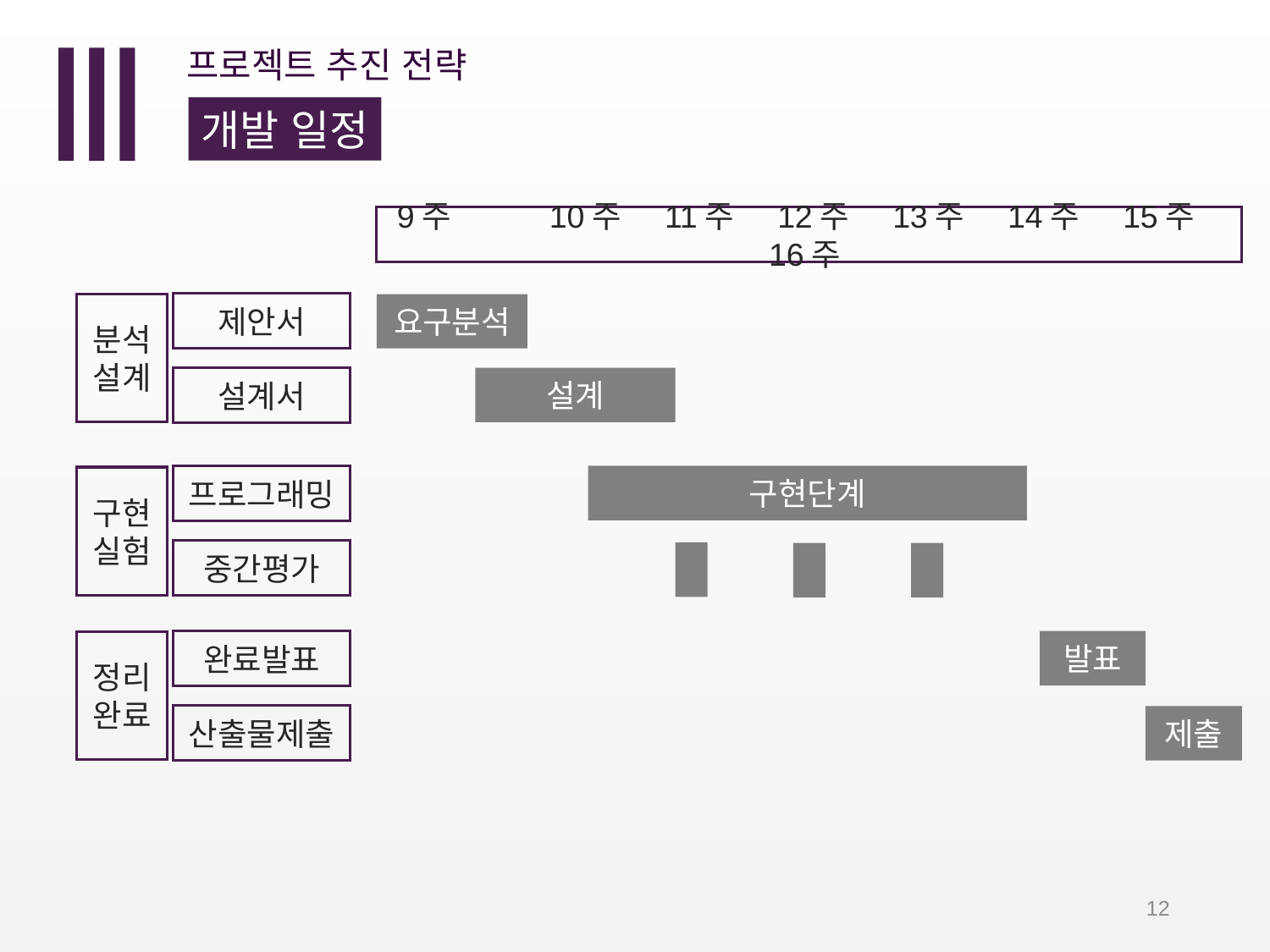

Ⅲ
프로젝트 추진 전략
개발 일정
9주	  10주    11주    12주    13주    14주    15주    16주
제안서
요구분석
분석
설계
설계
설계서
프로그래밍
구현단계
구현
실험
중간평가

완료발표
발표
정리
완료
산출물제출
제출
12